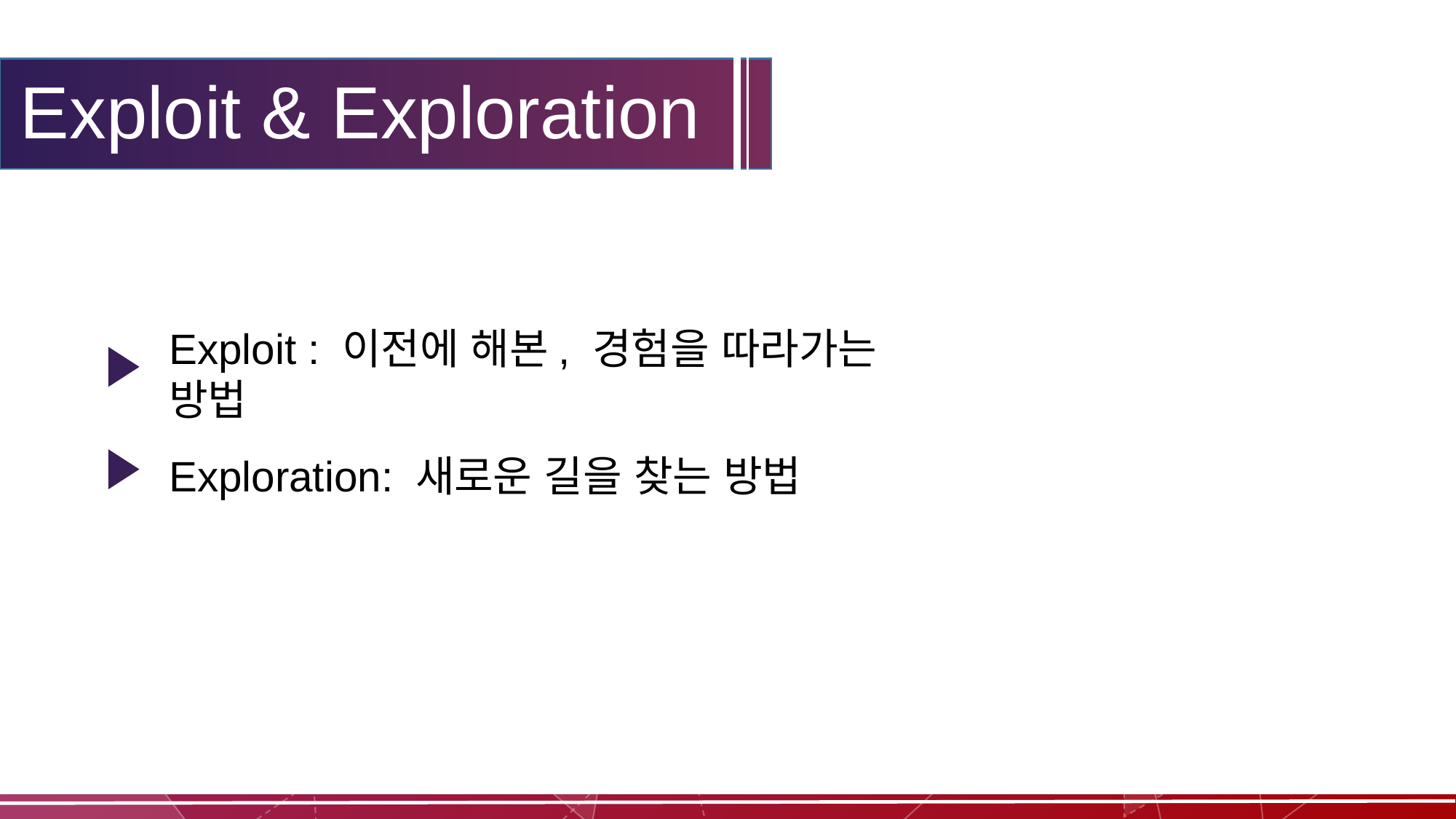

# Exploit & Exploration
Exploit : 이전에 해본, 경험을 따라가는 방법

Exploration: 새로운 길을 찾는 방법